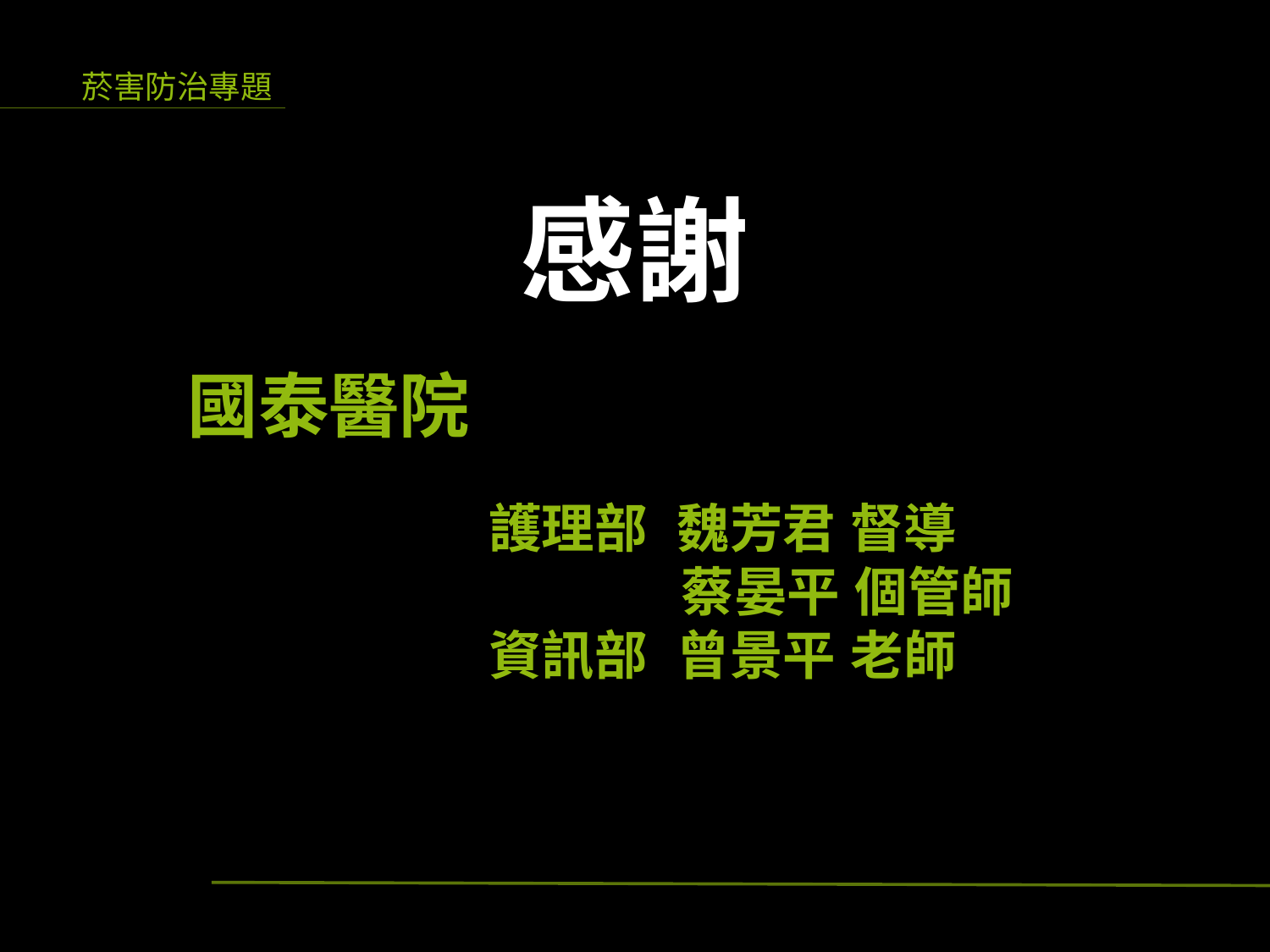

感謝
國泰醫院
   護理部  魏芳君 督導
                蔡晏平 個管師
   資訊部  曾景平 老師
54